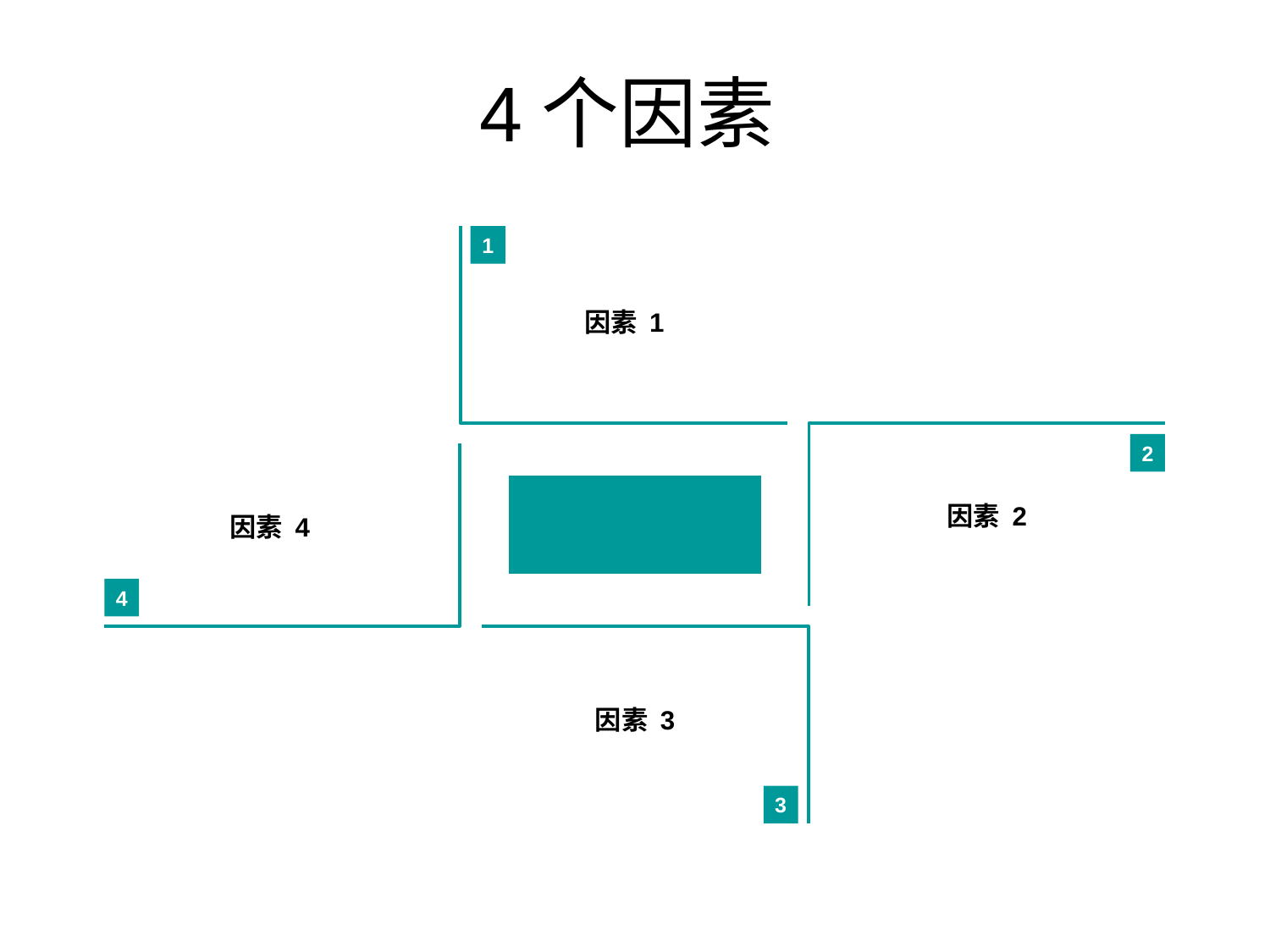

4个因素

1
因素 1

2

因素 2
因素 4
4

因素 3
3